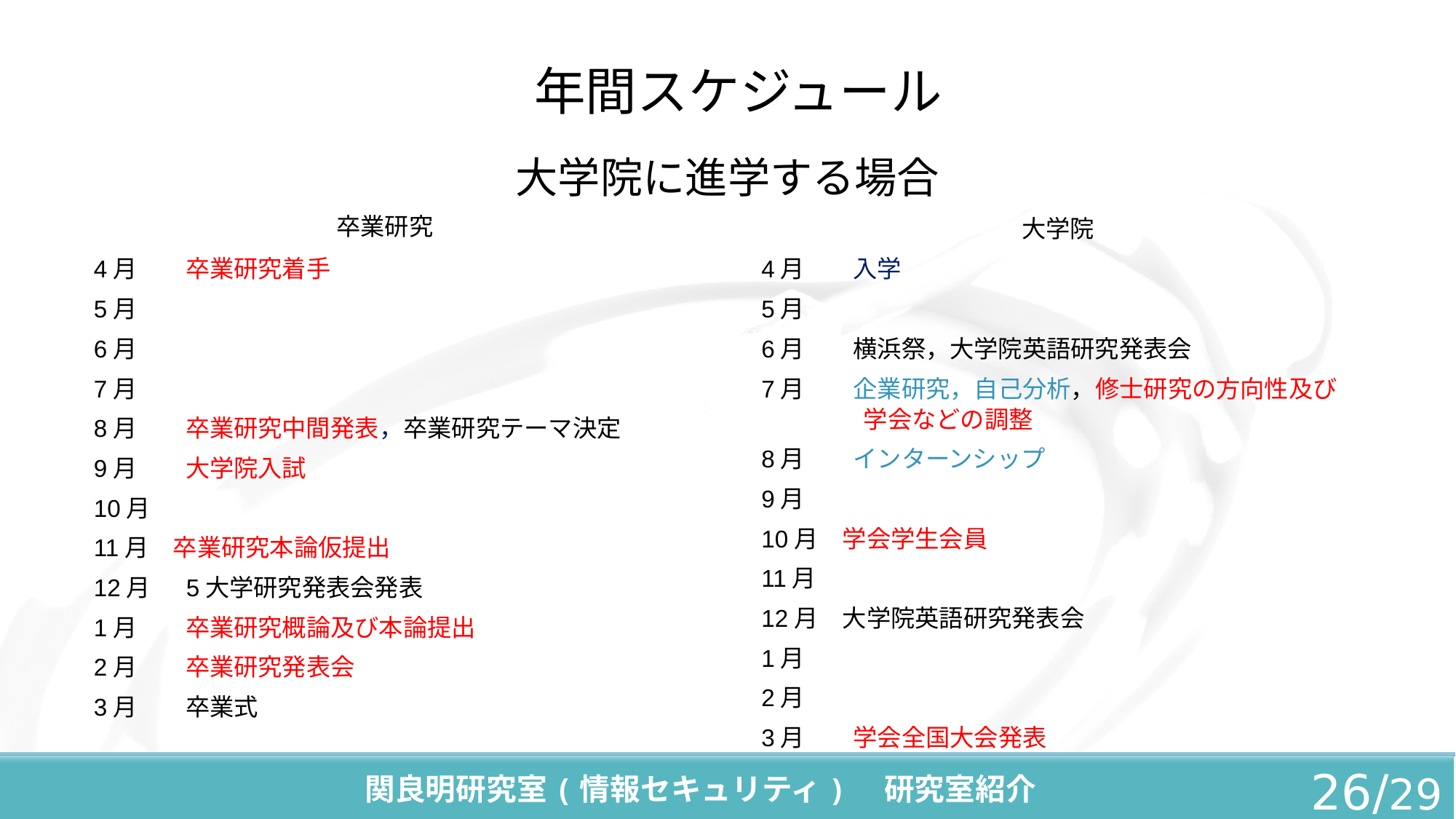

# 年間スケジュール
大学院に進学する場合
卒業研究
大学院
4月　　卒業研究着手
5月
6月
7月
8月　　卒業研究中間発表，卒業研究テーマ決定
9月　　大学院入試
10月
11月　卒業研究本論仮提出
12月　 5大学研究発表会発表
1月　　卒業研究概論及び本論提出
2月　　卒業研究発表会
3月　　卒業式
4月　　入学
5月
6月　　横浜祭，大学院英語研究発表会
7月　　企業研究，自己分析，修士研究の方向性及び
　　　　 学会などの調整
8月　　インターンシップ
9月
10月　学会学生会員
11月
12月　大学院英語研究発表会
1月
2月
3月　　学会全国大会発表